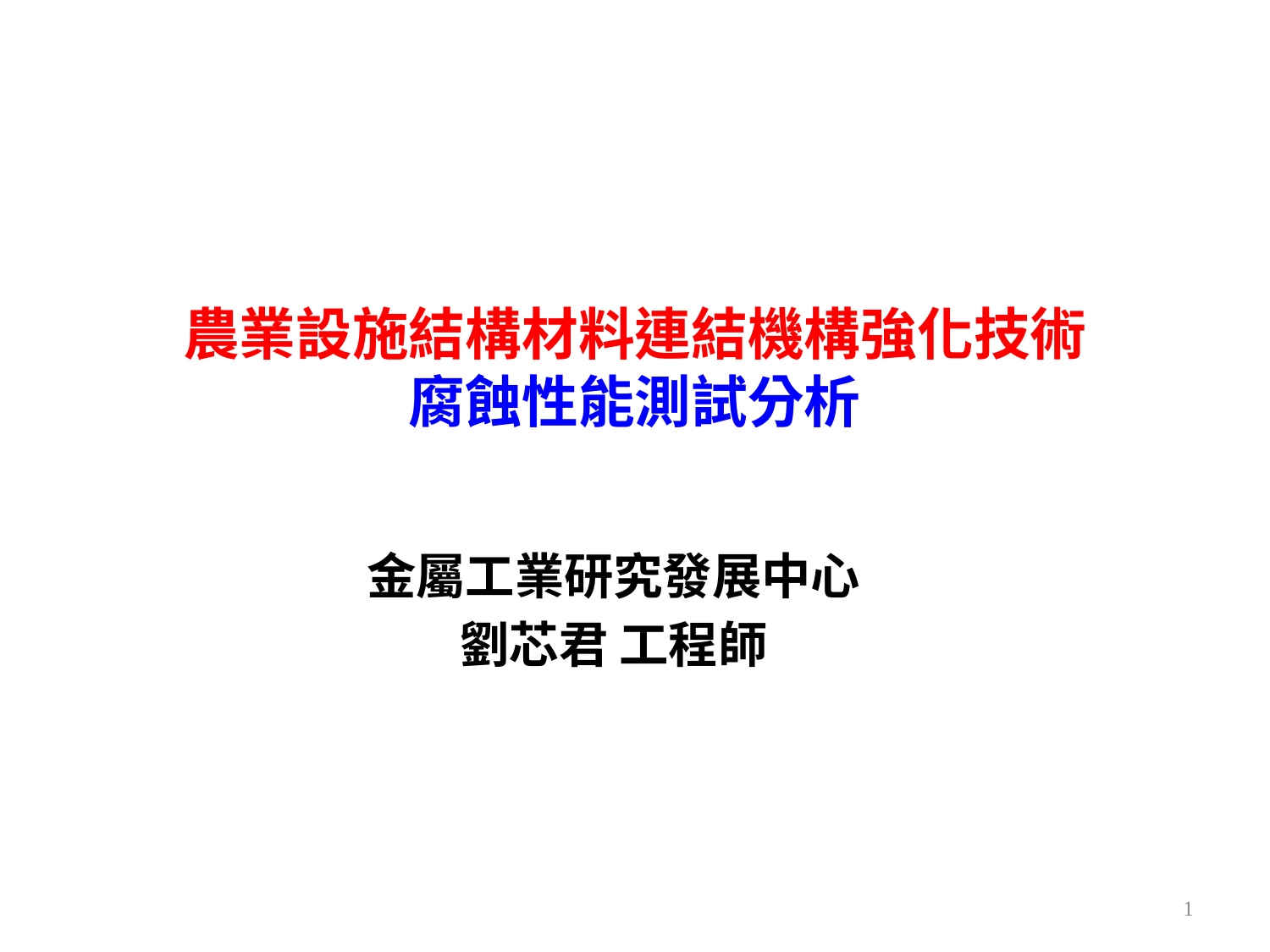

# 農業設施結構材料連結機構強化技術 腐蝕性能測試分析
金屬工業研究發展中心
劉芯君 工程師
1